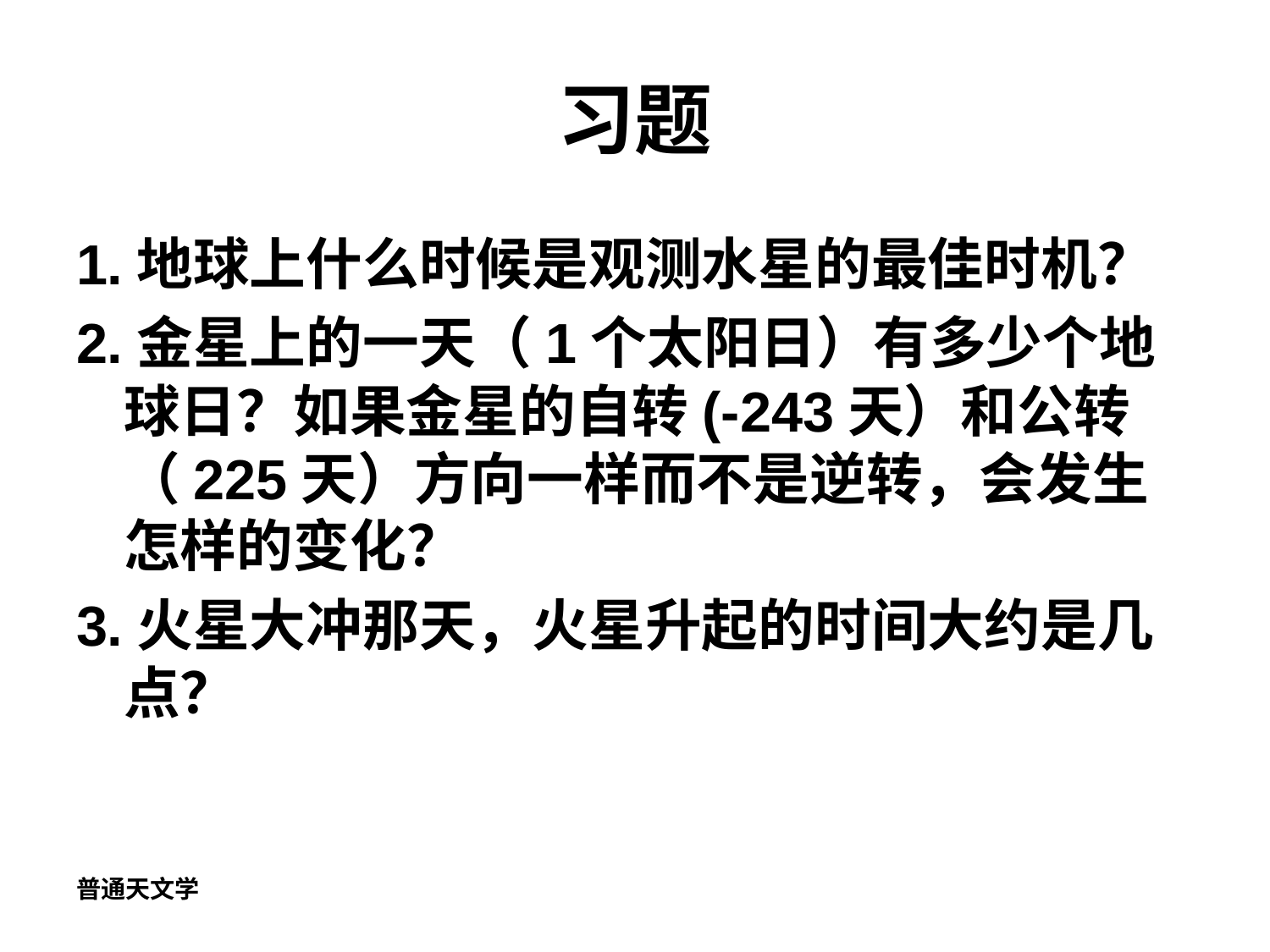

# 习题
1.地球上什么时候是观测水星的最佳时机？
2.金星上的一天（1个太阳日）有多少个地球日？如果金星的自转(-243天）和公转（225天）方向一样而不是逆转，会发生怎样的变化？
3.火星大冲那天，火星升起的时间大约是几点？

普通天文学